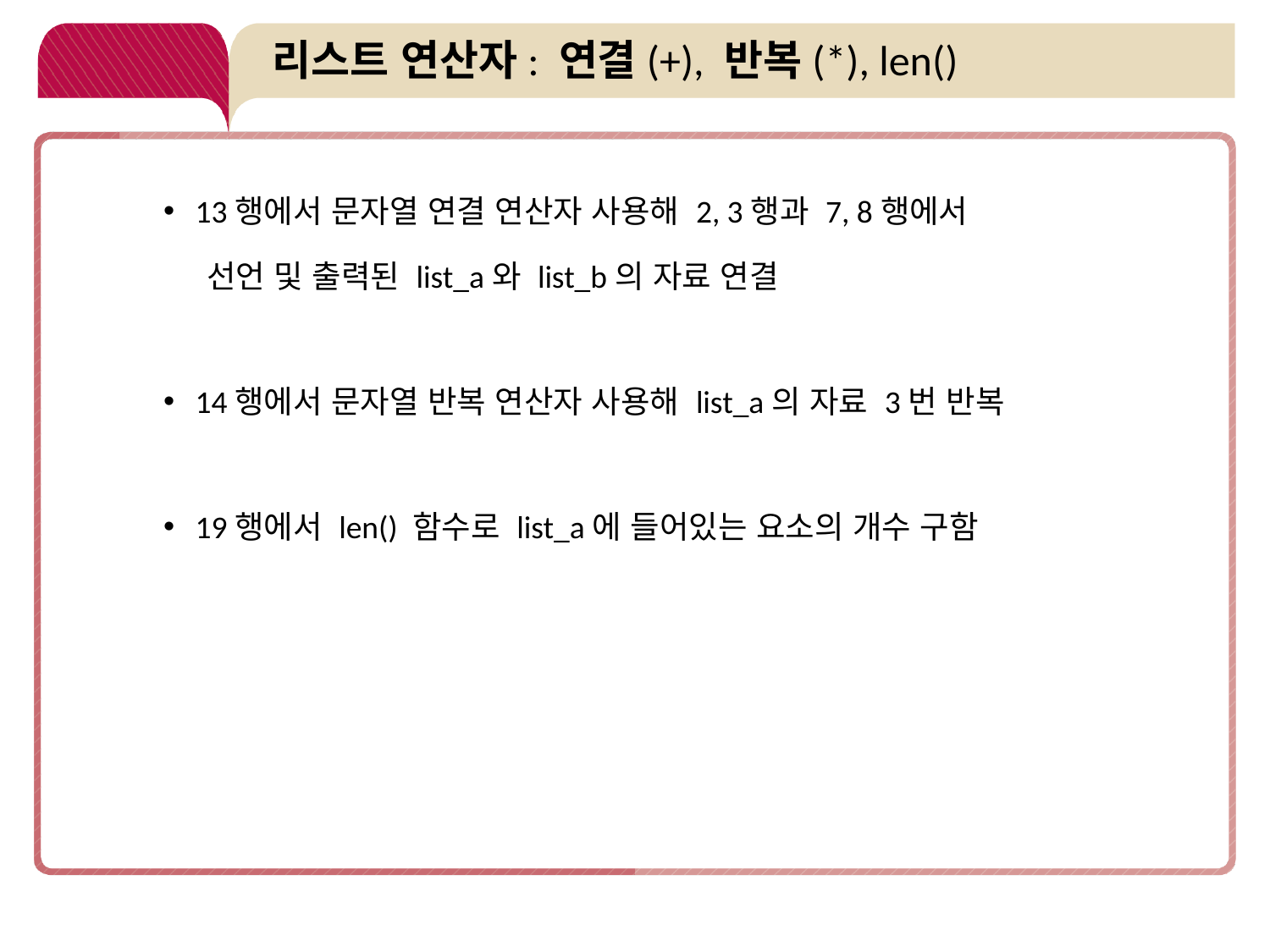

# 리스트 연산자: 연결(+), 반복(*), len()
13행에서 문자열 연결 연산자 사용해 2, 3행과 7, 8행에서
    선언 및 출력된 list_a와 list_b의 자료 연결

14행에서 문자열 반복 연산자 사용해 list_a의 자료 3번 반복

19행에서 len() 함수로 list_a에 들어있는 요소의 개수 구함